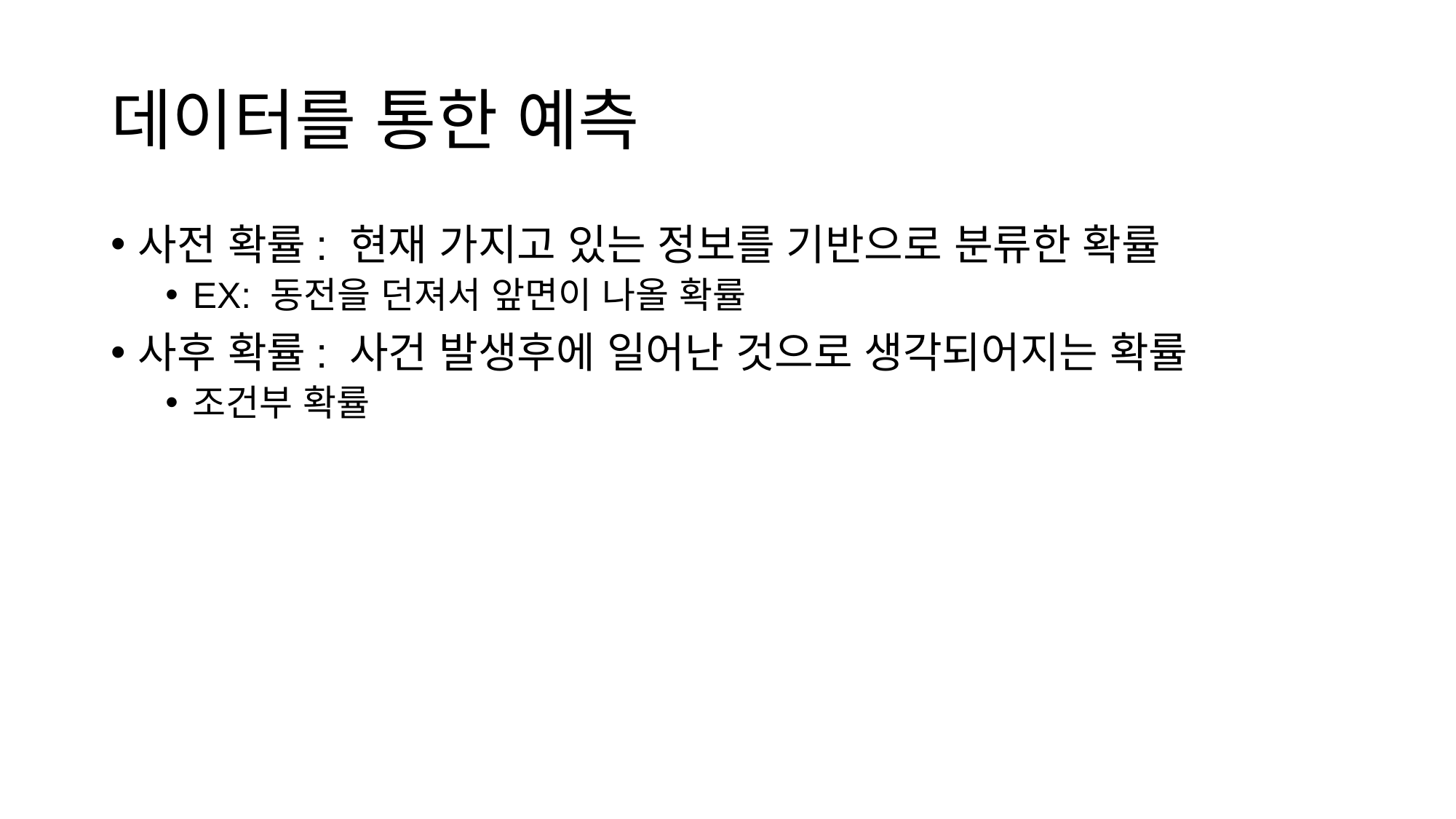

# 데이터를 통한 예측
사전 확률: 현재 가지고 있는 정보를 기반으로 분류한 확률
EX: 동전을 던져서 앞면이 나올 확률
사후 확률: 사건 발생후에 일어난 것으로 생각되어지는 확률
조건부 확률